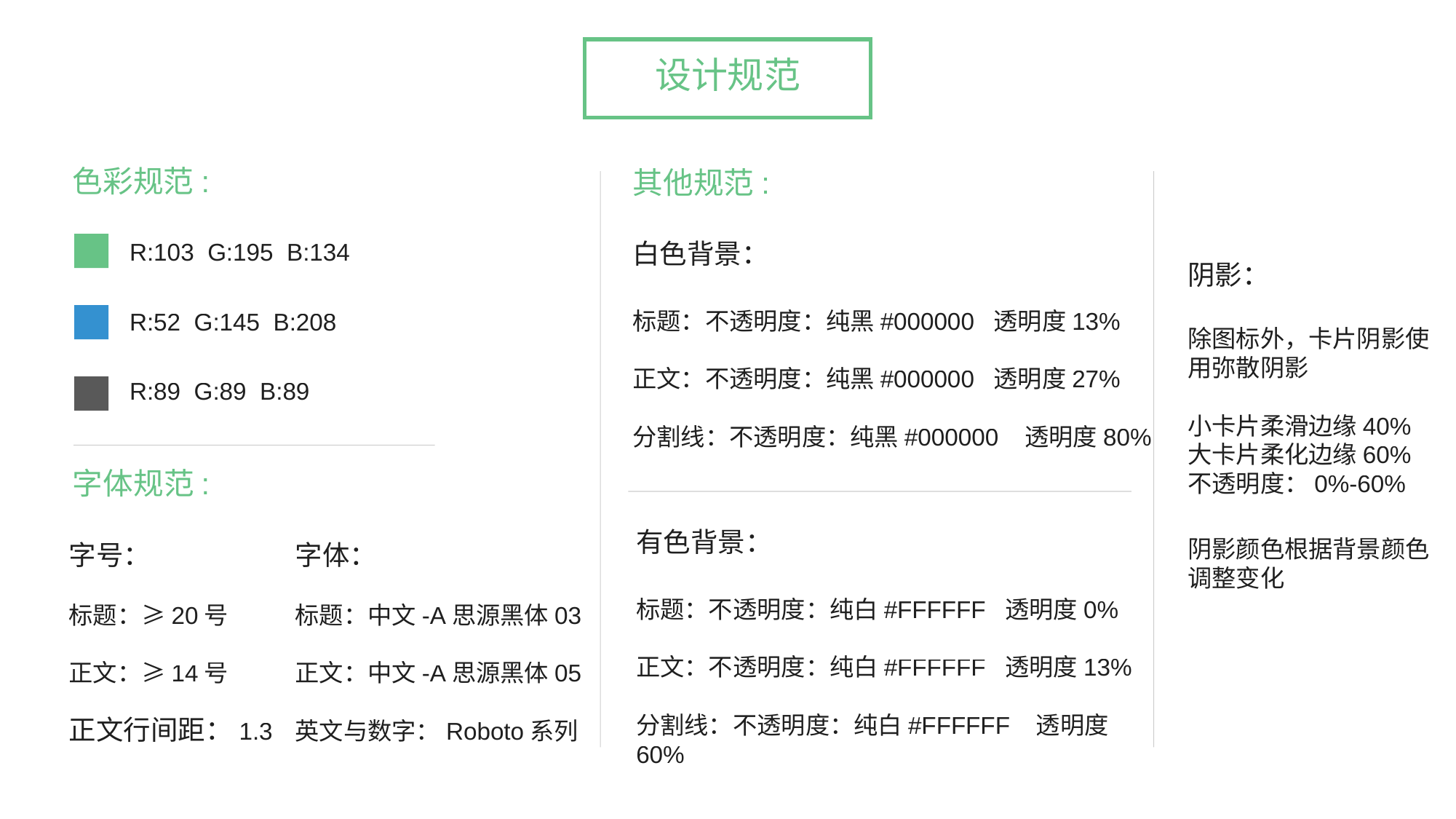

设计规范
色彩规范:
其他规范:
R:103  G:195  B:134
白色背景：

标题：不透明度：纯黑#000000  透明度13%

正文：不透明度：纯黑#000000  透明度27%

分割线：不透明度：纯黑#000000   透明度80%

阴影：

除图标外，卡片阴影使用弥散阴影

小卡片柔滑边缘40%
大卡片柔化边缘60%
不透明度：0%-60%

阴影颜色根据背景颜色调整变化

R:52  G:145  B:208

R:89  G:89  B:89

字体规范:
有色背景：

标题：不透明度：纯白#FFFFFF  透明度0%

正文：不透明度：纯白#FFFFFF  透明度13%

分割线：不透明度：纯白#FFFFFF   透明度60%
字号：

标题：≥20号

正文：≥14号
字体：

标题：中文-A思源黑体03

正文：中文-A思源黑体05

英文与数字：Roboto系列
正文行间距：1.3